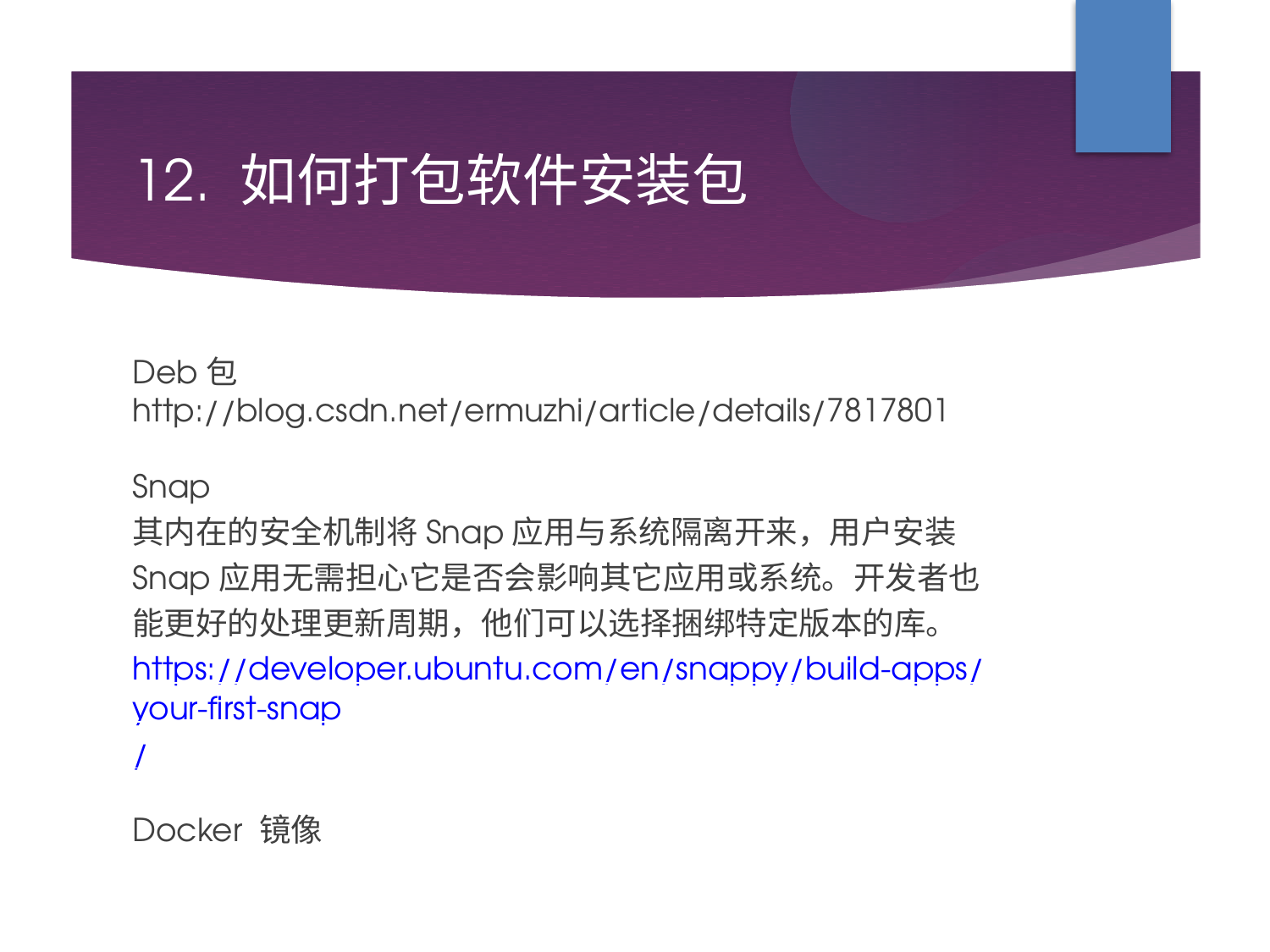

12. 如何打包软件安装包
Deb包
http://blog.csdn.net/ermuzhi/article/details/7817801

Snap
其内在的安全机制将Snap应用与系统隔离开来，用户安装Snap应用无需担心它是否会影响其它应用或系统。开发者也能更好的处理更新周期，他们可以选择捆绑特定版本的库。
https://developer.ubuntu.com/en/snappy/build-apps/your-first-snap/

Docker 镜像